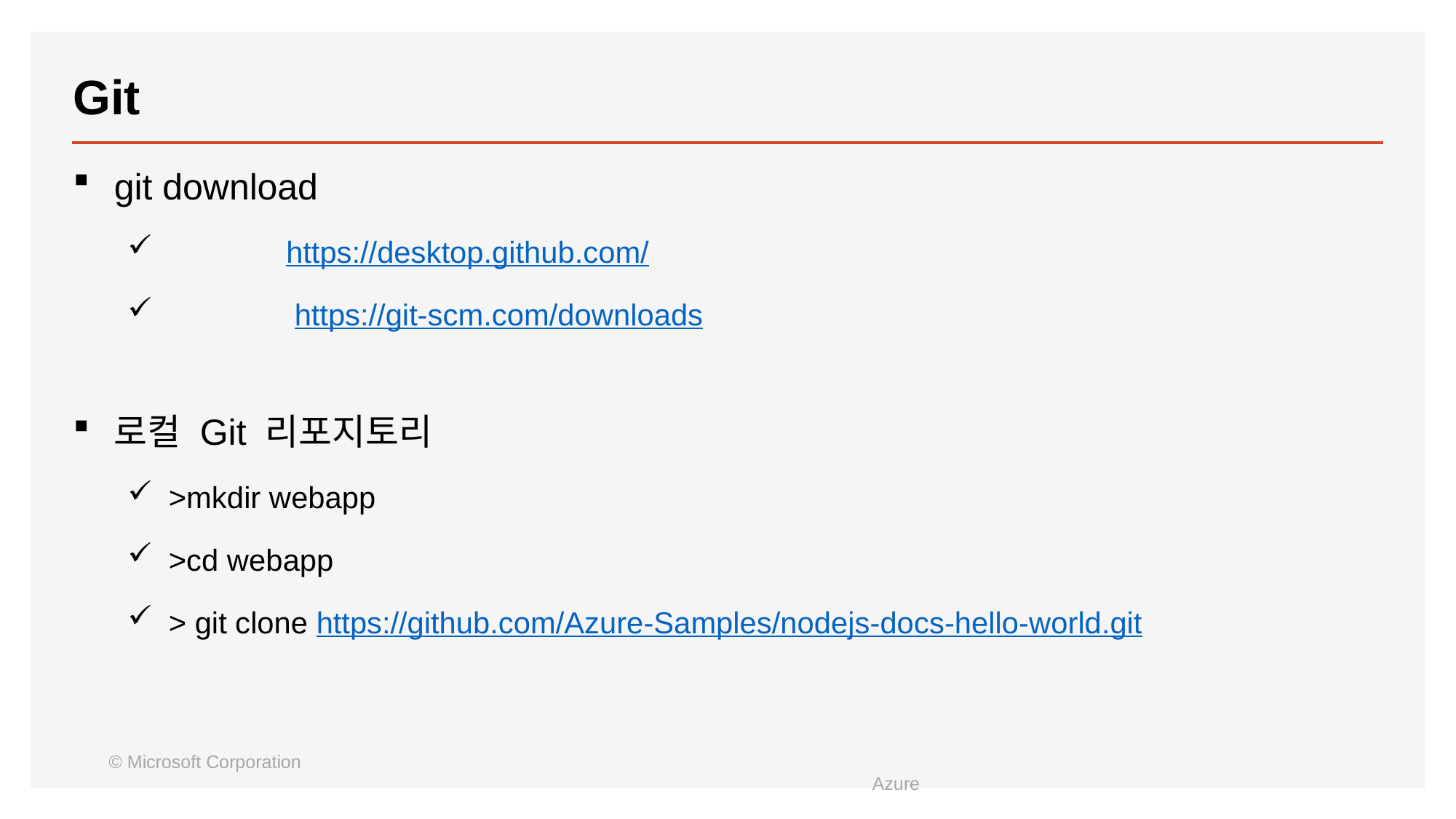

# Git
git download
 	 https://desktop.github.com/
 	  https://git-scm.com/downloads
로컬 Git 리포지토리
>mkdir webapp
>cd webapp
> git clone https://github.com/Azure-Samples/nodejs-docs-hello-world.git

© Microsoft Corporation                                                                                  								                                Azure